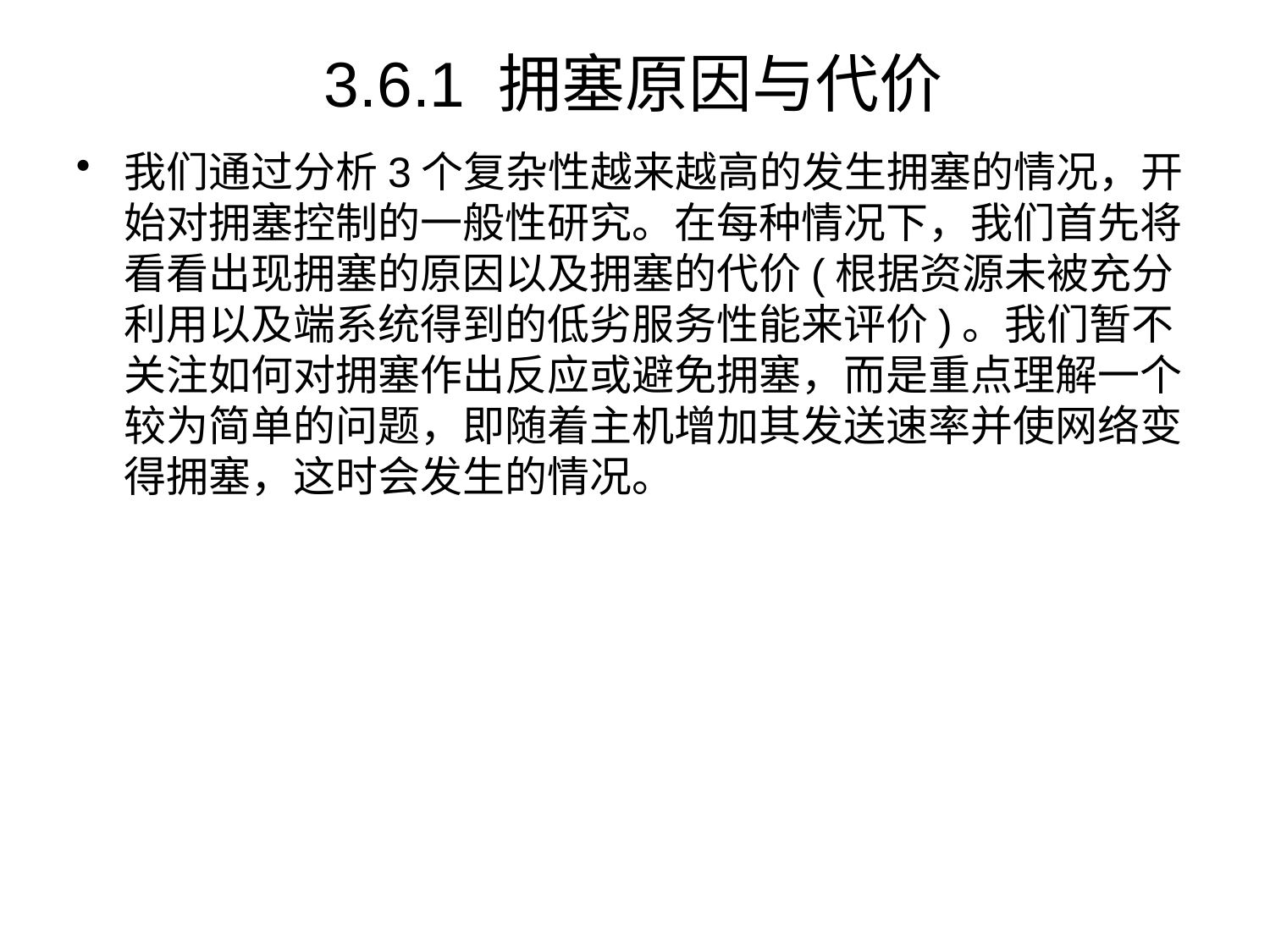

# 3.6.1 拥塞原因与代价
我们通过分析3个复杂性越来越高的发生拥塞的情况，开始对拥塞控制的一般性研究。在每种情况下，我们首先将看看出现拥塞的原因以及拥塞的代价(根据资源未被充分利用以及端系统得到的低劣服务性能来评价)。我们暂不关注如何对拥塞作出反应或避免拥塞，而是重点理解一个较为简单的问题，即随着主机增加其发送速率并使网络变得拥塞，这时会发生的情况。